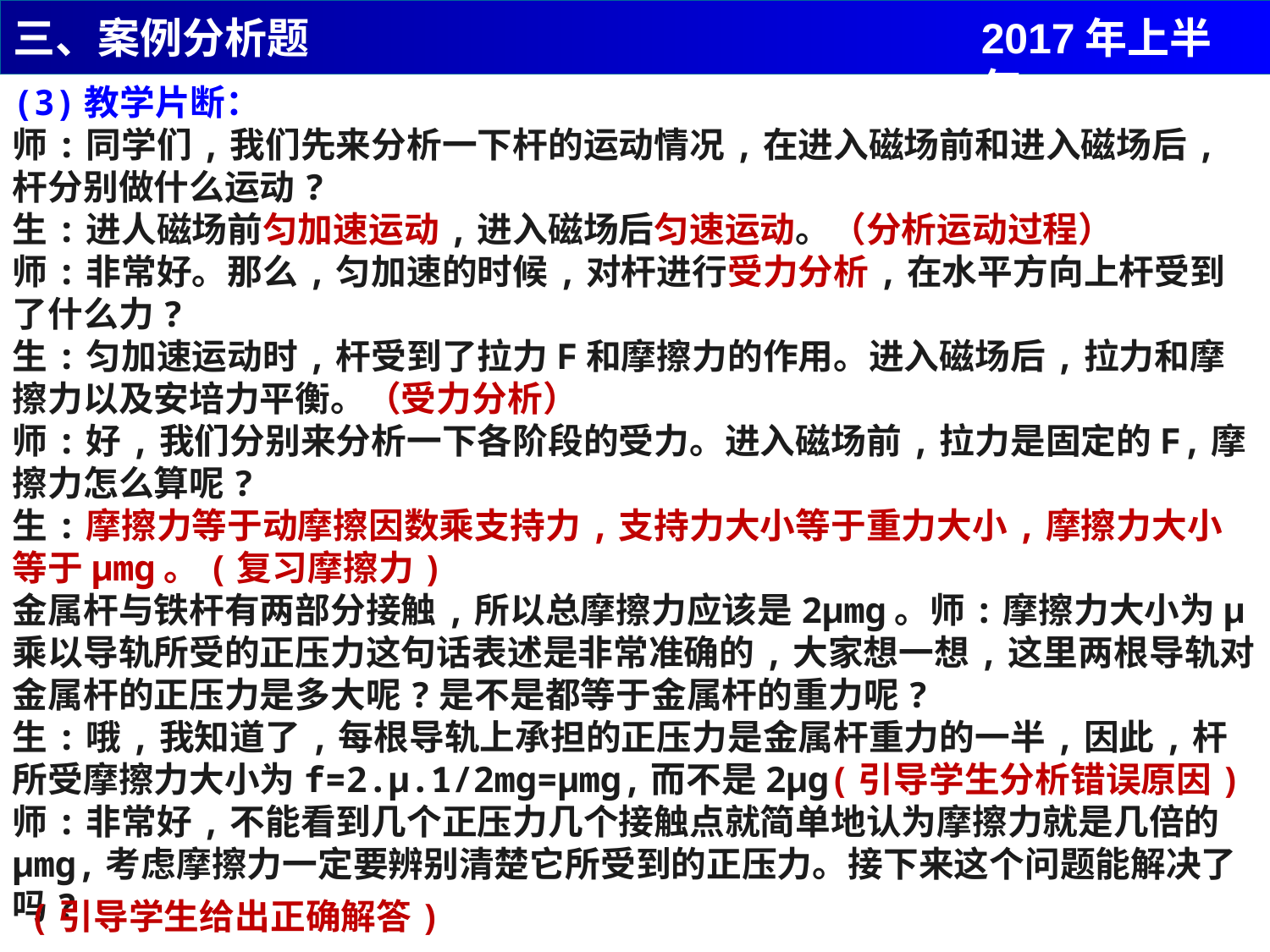

三、案例分析题
2017年上半年
(3)教学片断：
师:同学们,我们先来分析一下杆的运动情况,在进入磁场前和进入磁场后,杆分别做什么运动?
生:进人磁场前匀加速运动,进入磁场后匀速运动。（分析运动过程）
师:非常好。那么,匀加速的时候,对杆进行受力分析,在水平方向上杆受到了什么力?
生:匀加速运动时,杆受到了拉力F和摩擦力的作用。进入磁场后,拉力和摩擦力以及安培力平衡。（受力分析）
师:好,我们分别来分析一下各阶段的受力。进入磁场前,拉力是固定的F,摩擦力怎么算呢?
生:摩擦力等于动摩擦因数乘支持力,支持力大小等于重力大小,摩擦力大小等于μmg。(复习摩擦力)
金属杆与铁杆有两部分接触,所以总摩擦力应该是2μmg。师:摩擦力大小为μ乘以导轨所受的正压力这句话表述是非常准确的,大家想一想,这里两根导轨对金属杆的正压力是多大呢?是不是都等于金属杆的重力呢?
生:哦,我知道了,每根导轨上承担的正压力是金属杆重力的一半,因此,杆所受摩擦力大小为f=2.μ.1/2mg=μmg,而不是2μg(引导学生分析错误原因)
师:非常好,不能看到几个正压力几个接触点就简单地认为摩擦力就是几倍的μmg,考虑摩擦力一定要辨别清楚它所受到的正压力。接下来这个问题能解决了吗?
(引导学生给出正确解答)